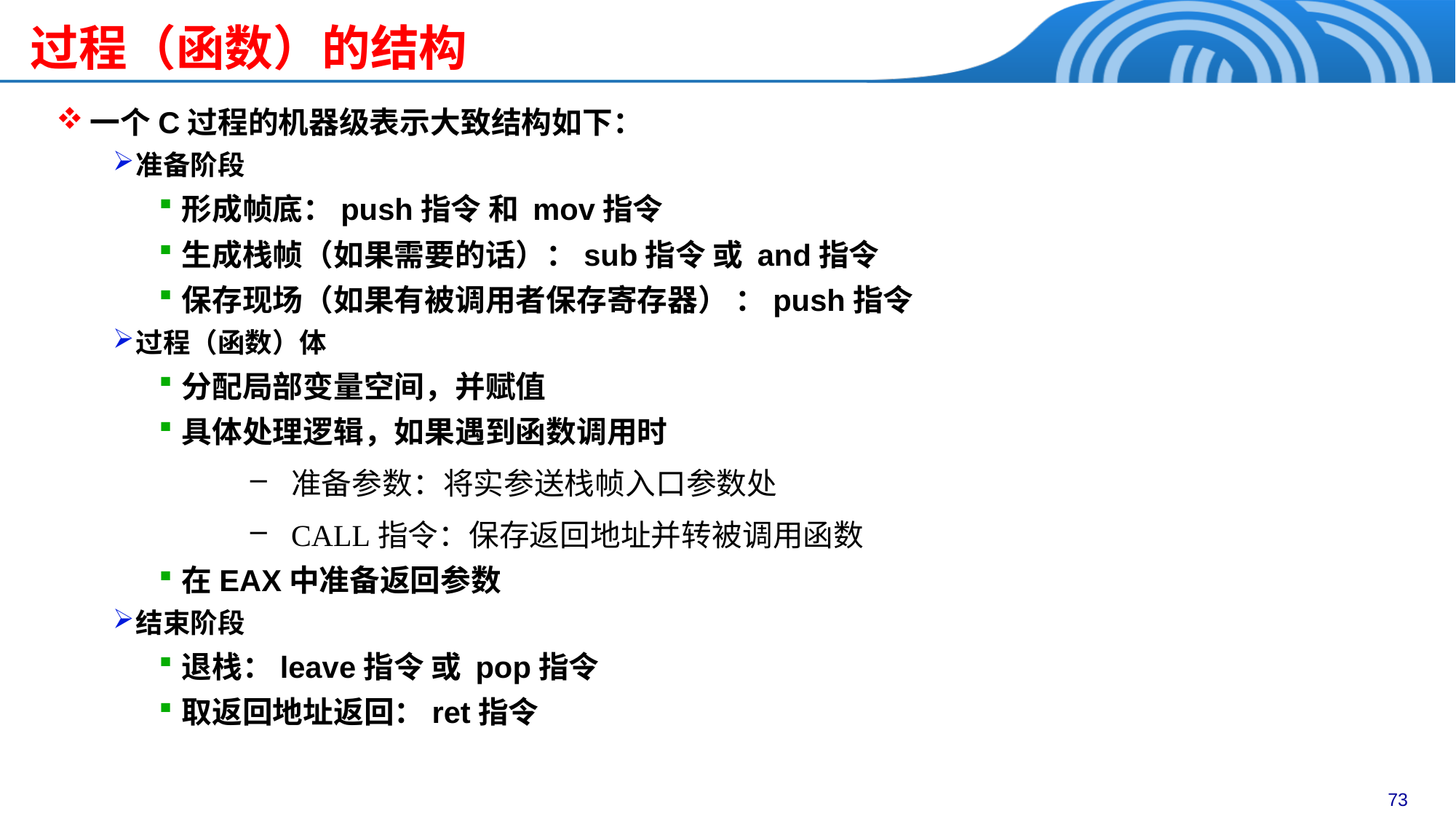

# 过程（函数）的结构
一个C过程的机器级表示大致结构如下：
准备阶段
形成帧底：push指令 和 mov指令
生成栈帧（如果需要的话）：sub指令 或 and指令
保存现场（如果有被调用者保存寄存器） ：push指令
过程（函数）体
分配局部变量空间，并赋值
具体处理逻辑，如果遇到函数调用时
准备参数：将实参送栈帧入口参数处
CALL指令：保存返回地址并转被调用函数
在EAX中准备返回参数
结束阶段
退栈：leave指令 或 pop指令
取返回地址返回：ret指令